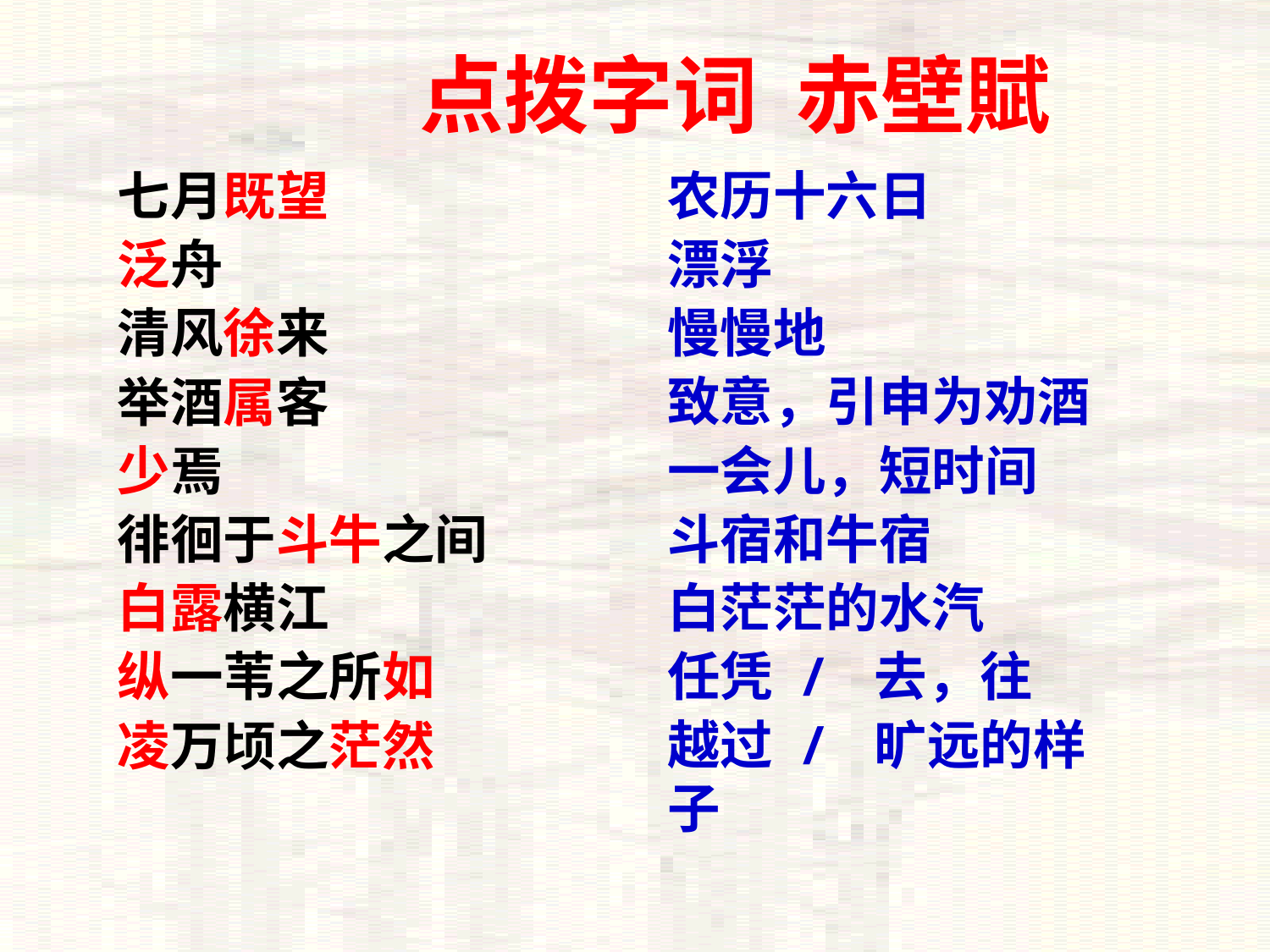

点拨字词  赤壁賦

七月既望
泛舟
清风徐来
举酒属客
少焉
徘徊于斗牛之间
白露横江
纵一苇之所如
凌万顷之茫然
农历十六日
漂浮
慢慢地
致意，引申为劝酒
一会儿，短时间
斗宿和牛宿
白茫茫的水汽
任凭 / 去，往
越过 / 旷远的样子